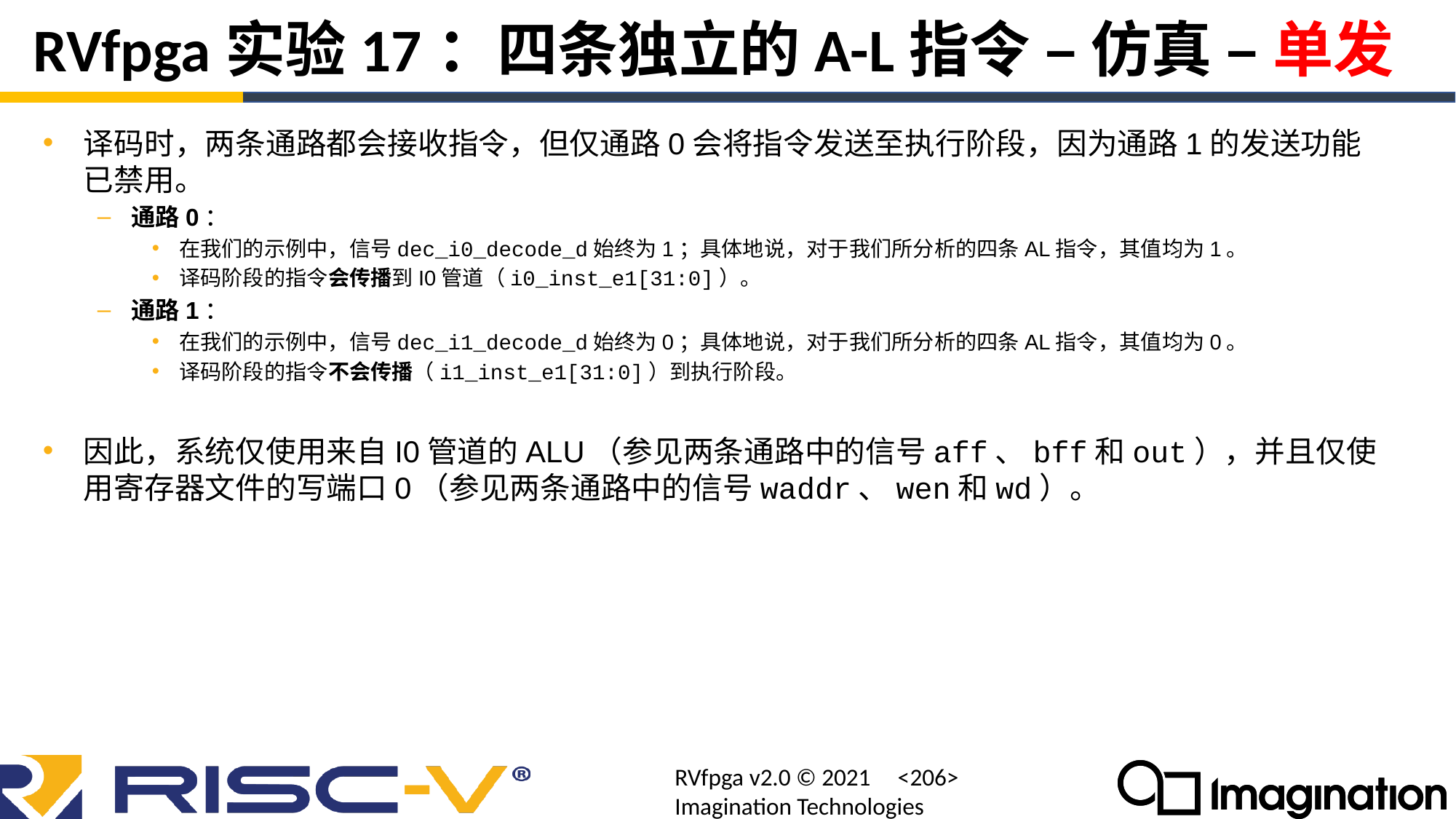

# RVfpga实验17：四条独立的A-L指令 – 仿真 – 单发
译码时，两条通路都会接收指令，但仅通路0会将指令发送至执行阶段，因为通路1的发送功能已禁用。
通路0：
在我们的示例中，信号dec_i0_decode_d始终为1；具体地说，对于我们所分析的四条AL指令，其值均为1。
译码阶段的指令会传播到I0管道（i0_inst_e1[31:0]）。
通路1：
在我们的示例中，信号dec_i1_decode_d始终为0；具体地说，对于我们所分析的四条AL指令，其值均为0。
译码阶段的指令不会传播（i1_inst_e1[31:0]）到执行阶段。

因此，系统仅使用来自I0管道的ALU（参见两条通路中的信号aff、bff和out），并且仅使用寄存器文件的写端口0（参见两条通路中的信号waddr、wen和wd）。